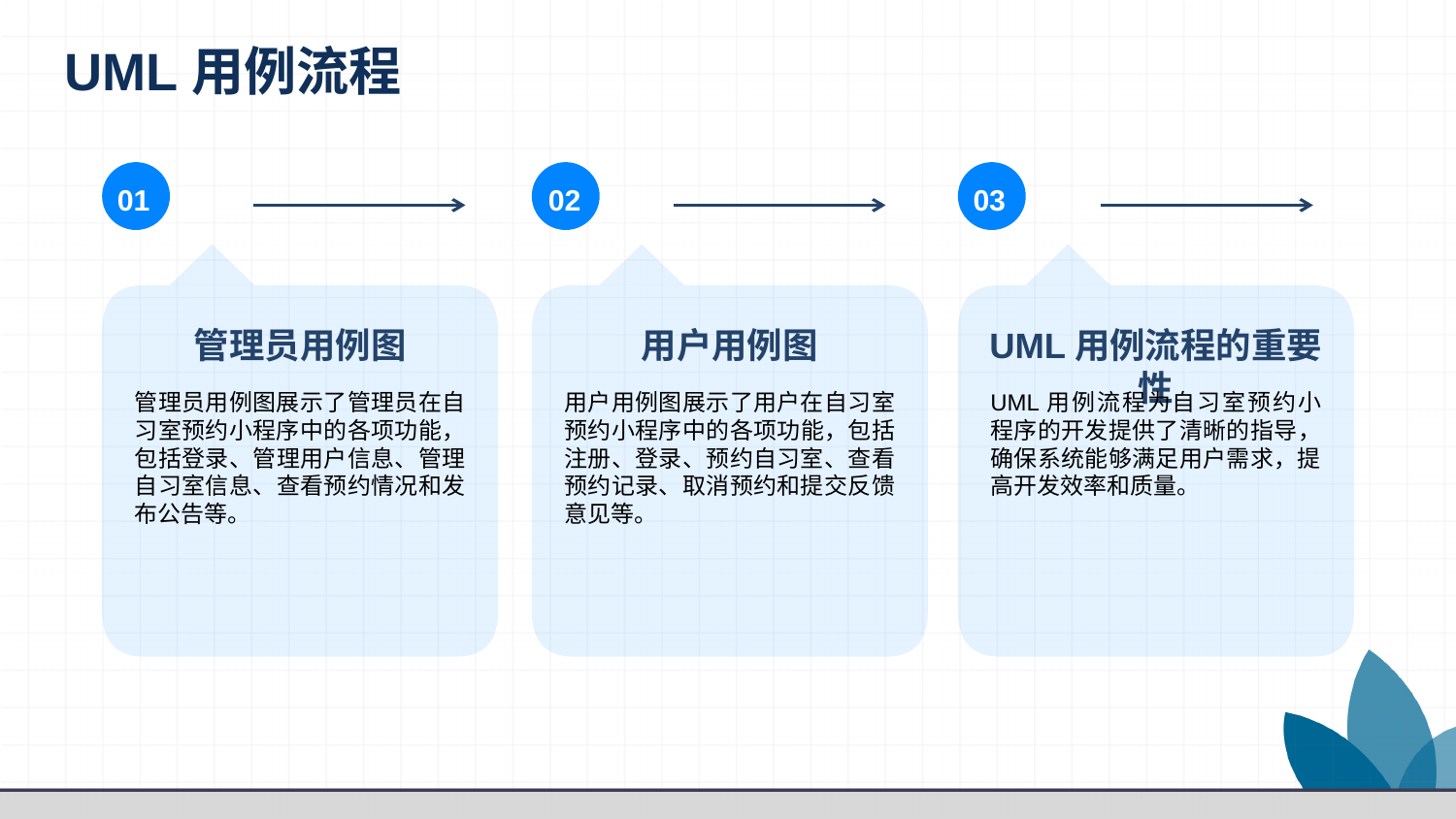

UML用例流程

01
02
03

管理员用例图
用户用例图
UML用例流程的重要性
管理员用例图展示了管理员在自习室预约小程序中的各项功能，包括登录、管理用户信息、管理自习室信息、查看预约情况和发布公告等。
用户用例图展示了用户在自习室预约小程序中的各项功能，包括注册、登录、预约自习室、查看预约记录、取消预约和提交反馈意见等。
UML用例流程为自习室预约小程序的开发提供了清晰的指导，确保系统能够满足用户需求，提高开发效率和质量。